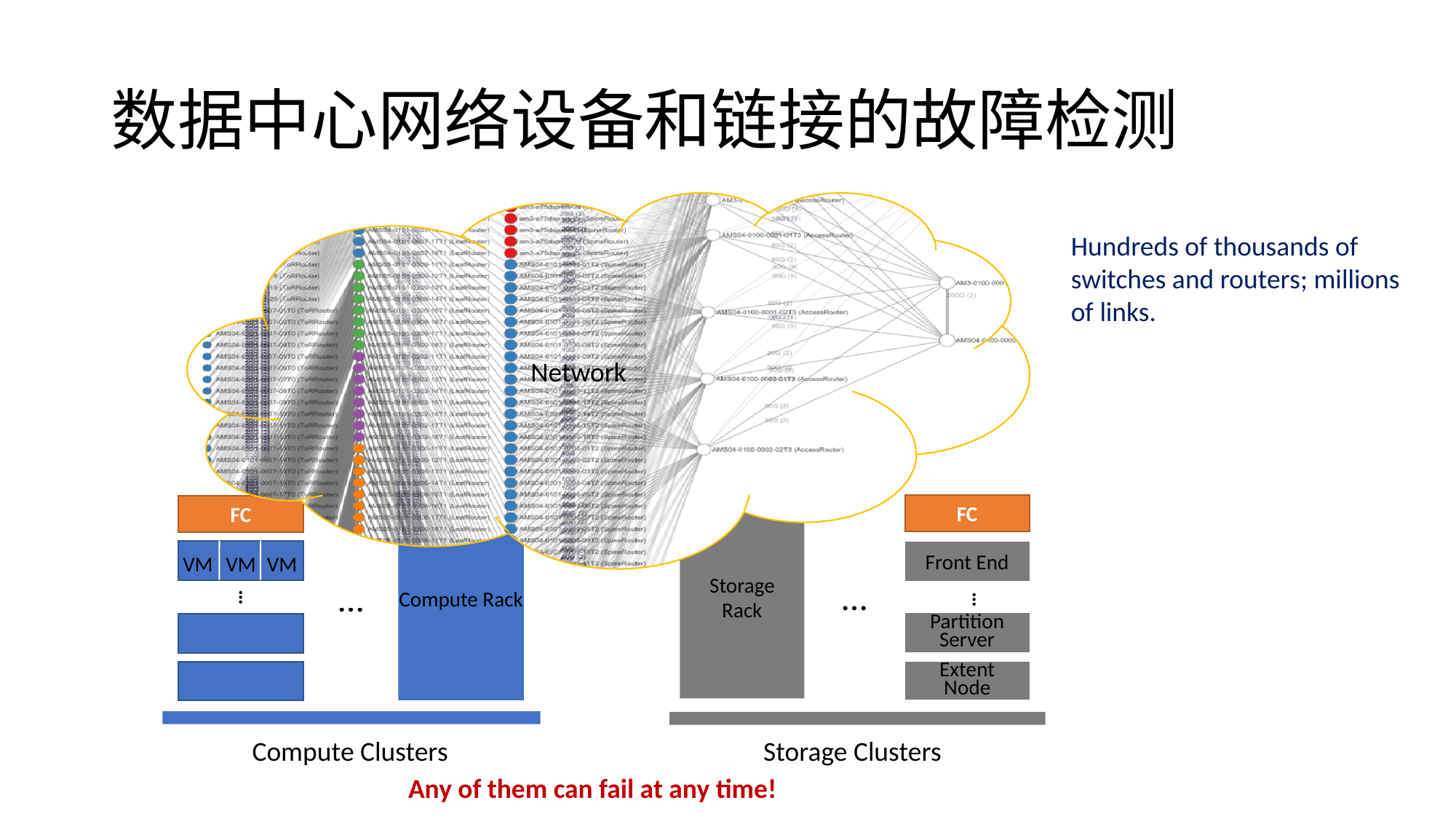

# 数据中心网络设备和链接的故障检测
Network
Hundreds of thousands of switches and routers; millions of links.
Storage Rack
FC
Front End
…
Partition
Server
Extent
Node
…

FC

VM
VM
VM
…

Compute Rack
…

Compute Clusters
Storage Clusters
Any of them can fail at any time!